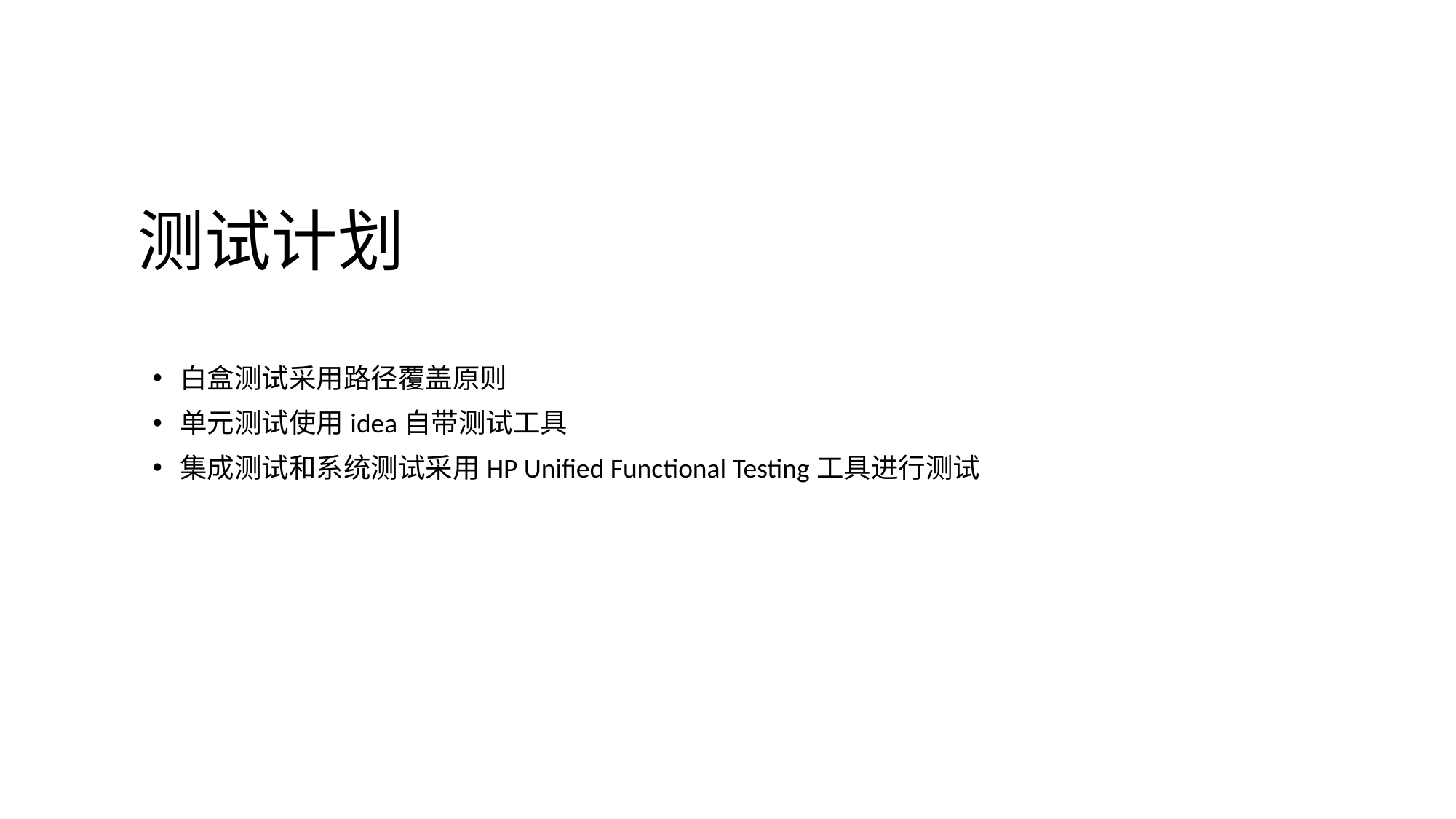

# 测试计划
白盒测试采用路径覆盖原则
单元测试使用idea自带测试工具
集成测试和系统测试采用HP Unified Functional Testing工具进行测试